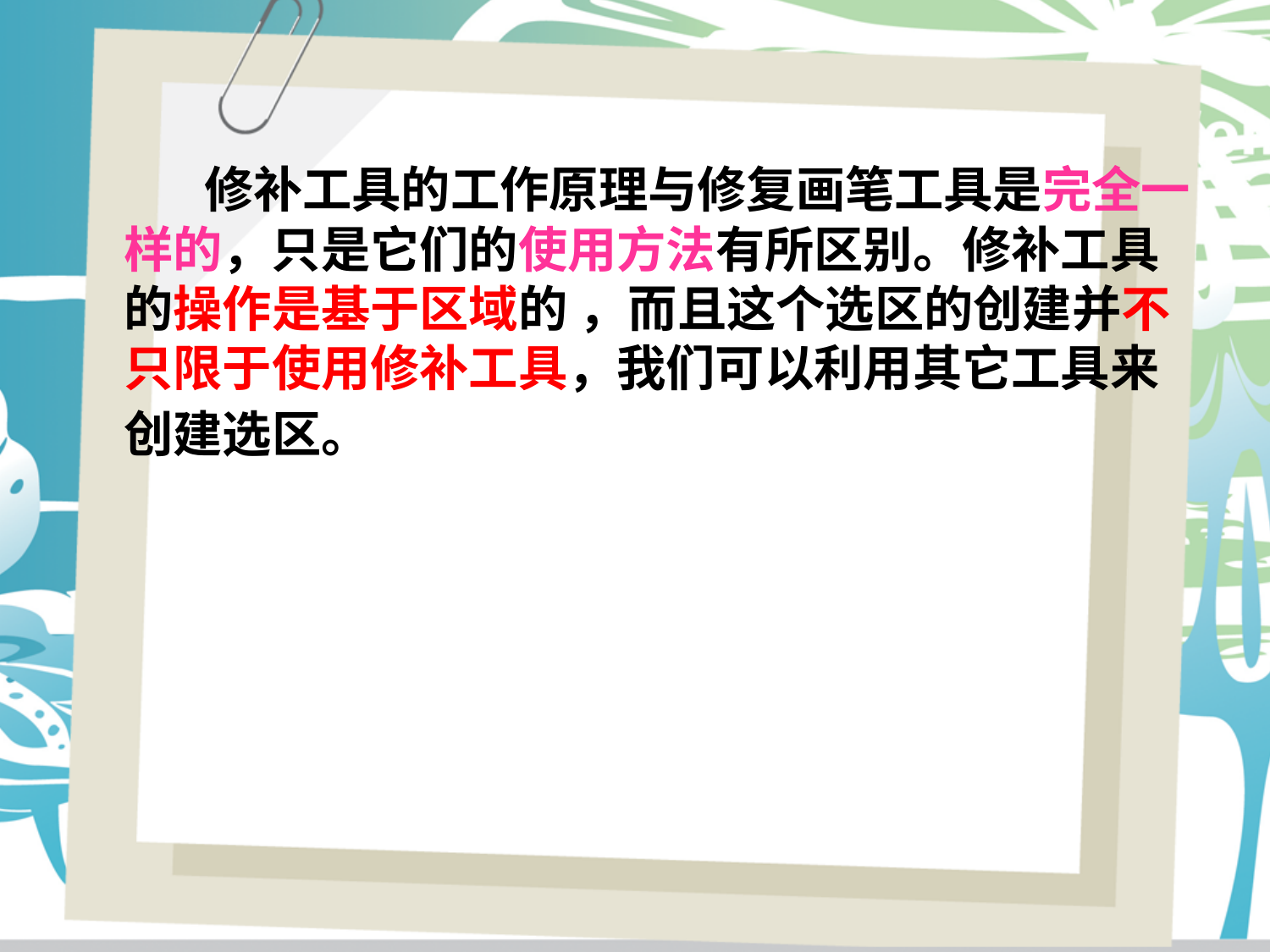

修补工具的工作原理与修复画笔工具是完全一样的，只是它们的使用方法有所区别。修补工具的操作是基于区域的 ，而且这个选区的创建并不只限于使用修补工具，我们可以利用其它工具来创建选区。